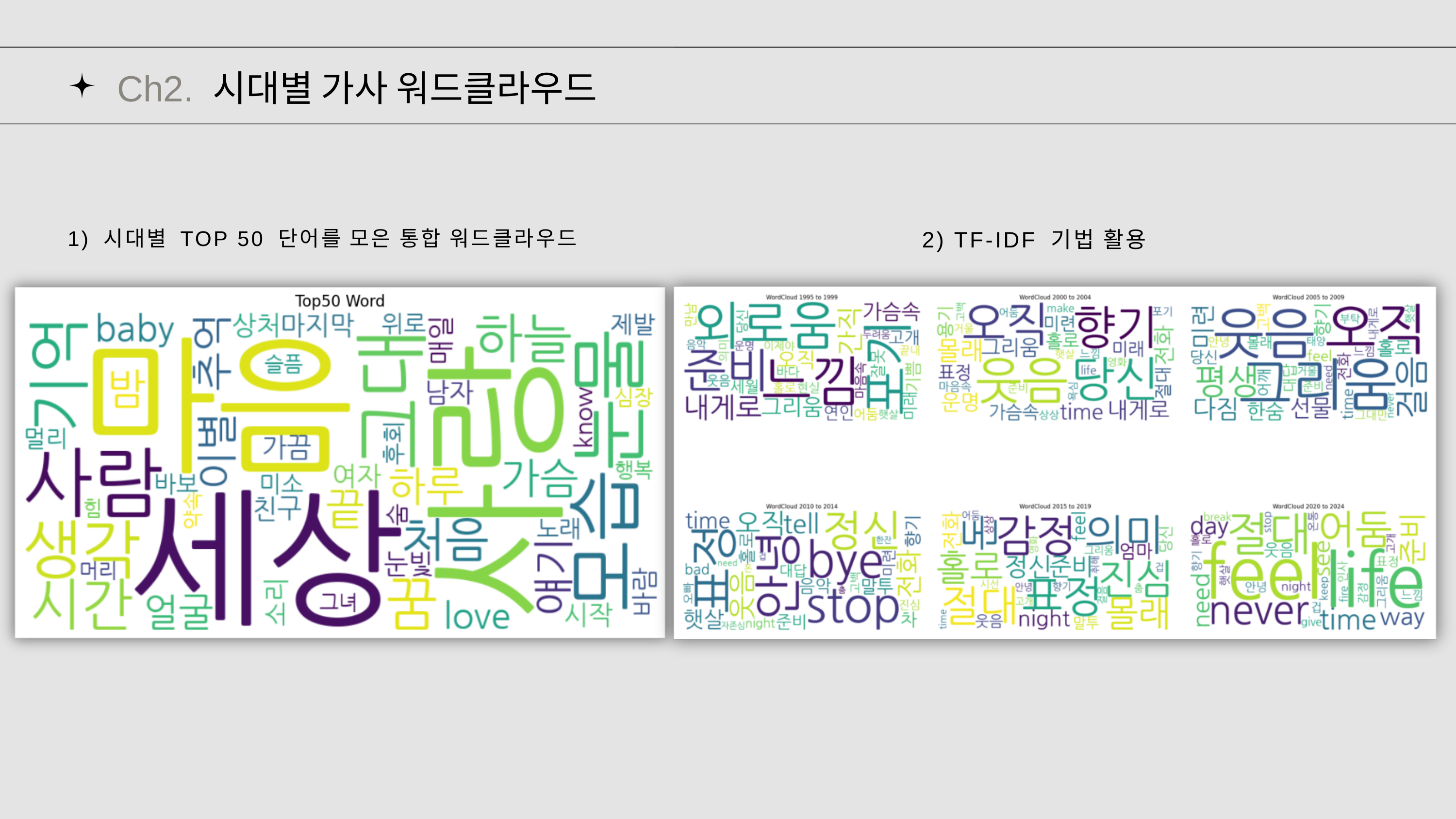

Ch2. 시대별 가사 워드클라우드

1) 시대별 TOP 50 단어를 모은 통합 워드클라우드
2) TF-IDF 기법 활용